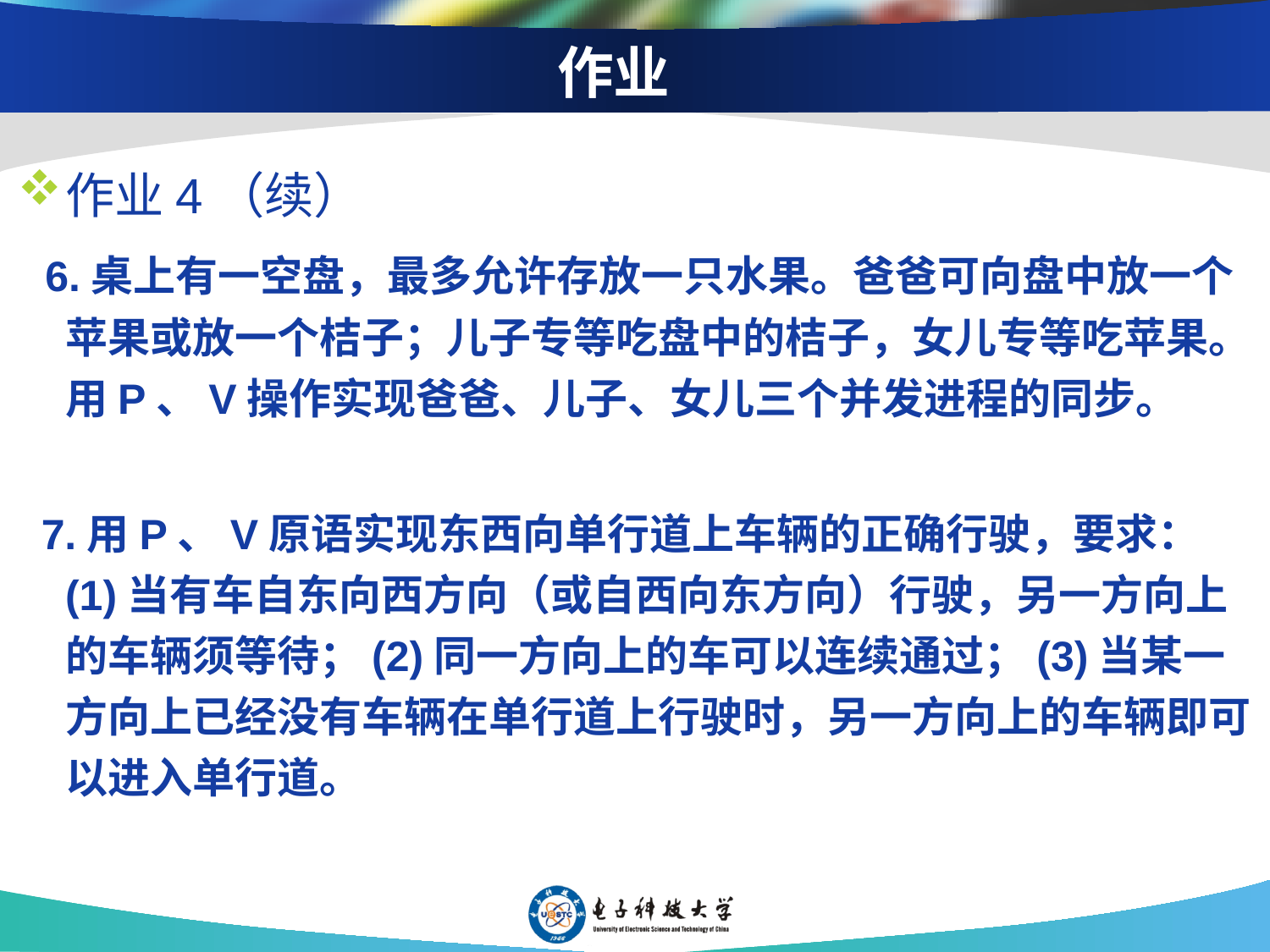

# 作业
作业4（续）
  6.桌上有一空盘，最多允许存放一只水果。爸爸可向盘中放一个苹果或放一个桔子；儿子专等吃盘中的桔子，女儿专等吃苹果。用P、V操作实现爸爸、儿子、女儿三个并发进程的同步。

  7.用P、V原语实现东西向单行道上车辆的正确行驶，要求：(1)当有车自东向西方向（或自西向东方向）行驶，另一方向上的车辆须等待；(2)同一方向上的车可以连续通过；(3)当某一方向上已经没有车辆在单行道上行驶时，另一方向上的车辆即可以进入单行道。